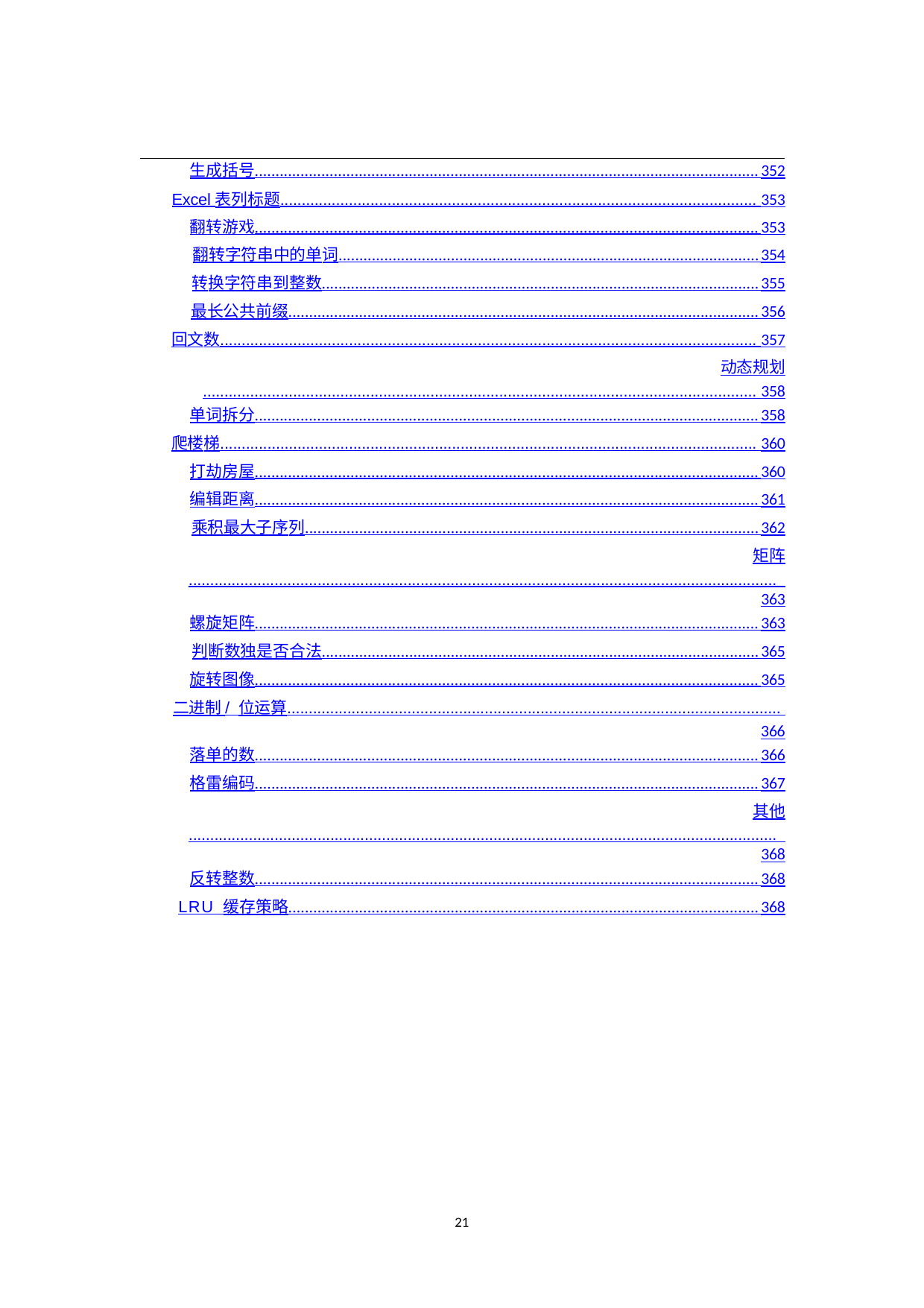

生成括号.........................................................................................................................352
Excel 表列标题............................................................................................................... 353
翻转游戏.........................................................................................................................353
翻转字符串中的单词.....................................................................................................354
转换字符串到整数.........................................................................................................355
最长公共前缀.................................................................................................................356
回文数............................................................................................................................. 357
动态规划................................................................................................................................. 358
单词拆分.........................................................................................................................358
爬楼梯............................................................................................................................. 360
打劫房屋.........................................................................................................................360
编辑距离.........................................................................................................................361
乘积最大子序列.............................................................................................................362
矩阵.........................................................................................................................................  363
螺旋矩阵.........................................................................................................................363
判断数独是否合法.........................................................................................................365
旋转图像.........................................................................................................................365
二进制 /  位运算................................................................................................................... 366
落单的数.........................................................................................................................366
格雷编码.........................................................................................................................367
其他.........................................................................................................................................  368
反转整数.........................................................................................................................368
LRU  缓存策略.................................................................................................................368

21